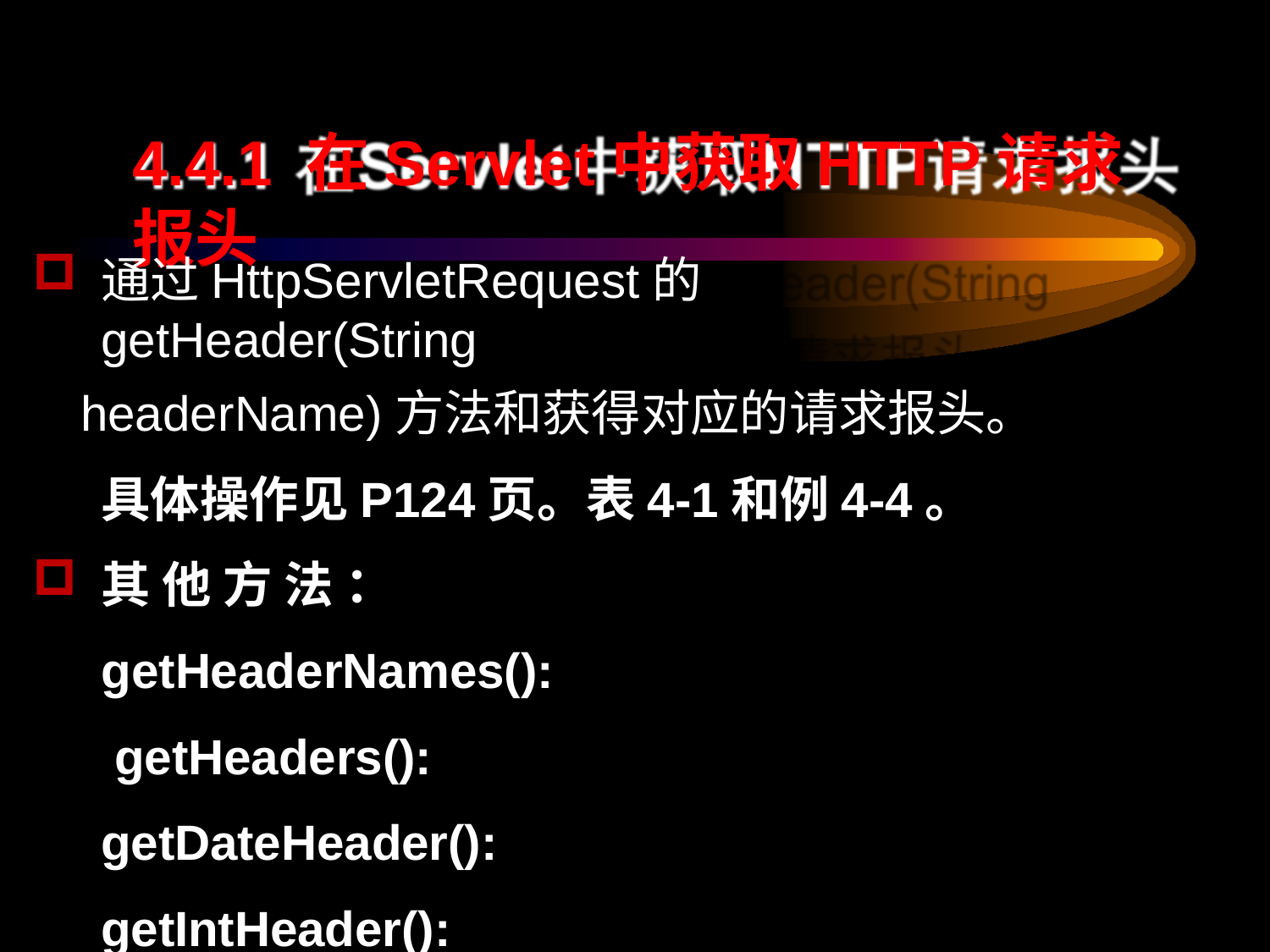

# 4.4.1 在Servlet中获取HTTP请求报头

通过HttpServletRequest的getHeader(String
headerName)方法和获得对应的请求报头。
具体操作见P124页。表4-1和例4-4。
其 他 方 法 ：  getHeaderNames():  getHeaders():  getDateHeader():  getIntHeader():